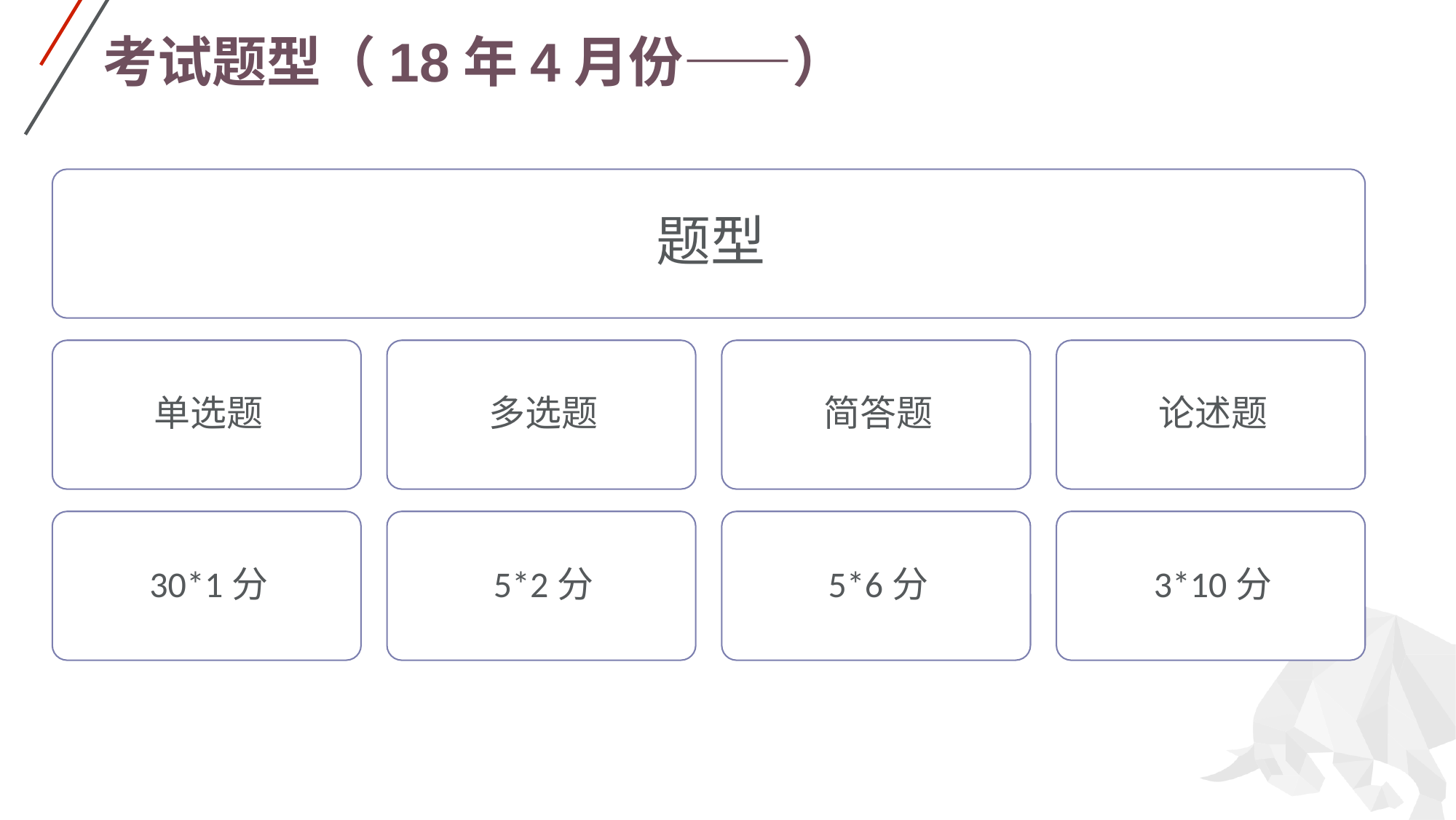

# 考试题型（18年4月份——）
题型
单选题
30*1分
多选题
5*2分
简答题
5*6分
论述题
3*10分